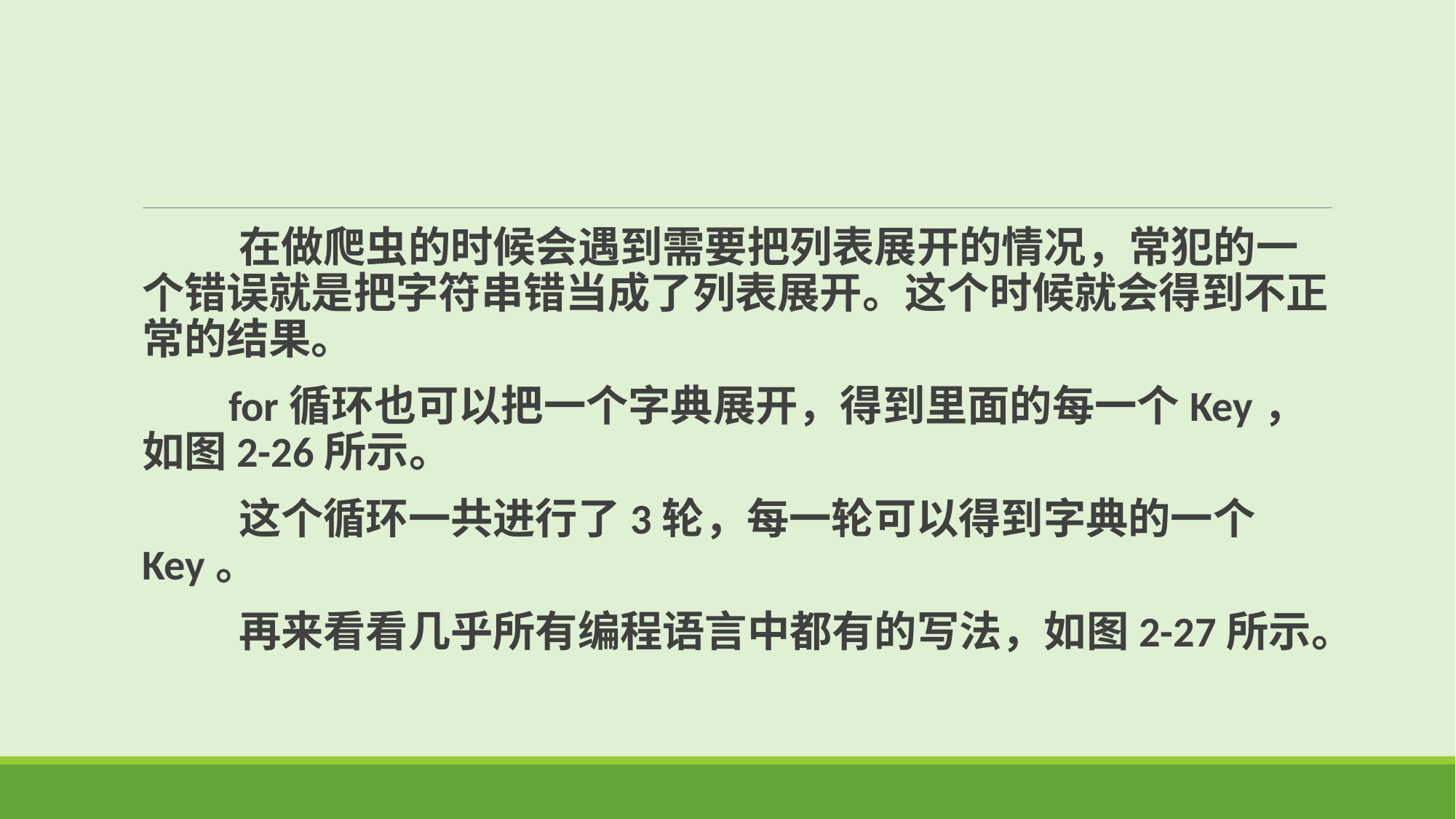

在做爬虫的时候会遇到需要把列表展开的情况，常犯的一个错误就是把字符串错当成了列表展开。这个时候就会得到不正常的结果。
         for循环也可以把一个字典展开，得到里面的每一个Key，如图2-26所示。
         这个循环一共进行了3轮，每一轮可以得到字典的一个Key。
         再来看看几乎所有编程语言中都有的写法，如图2-27所示。